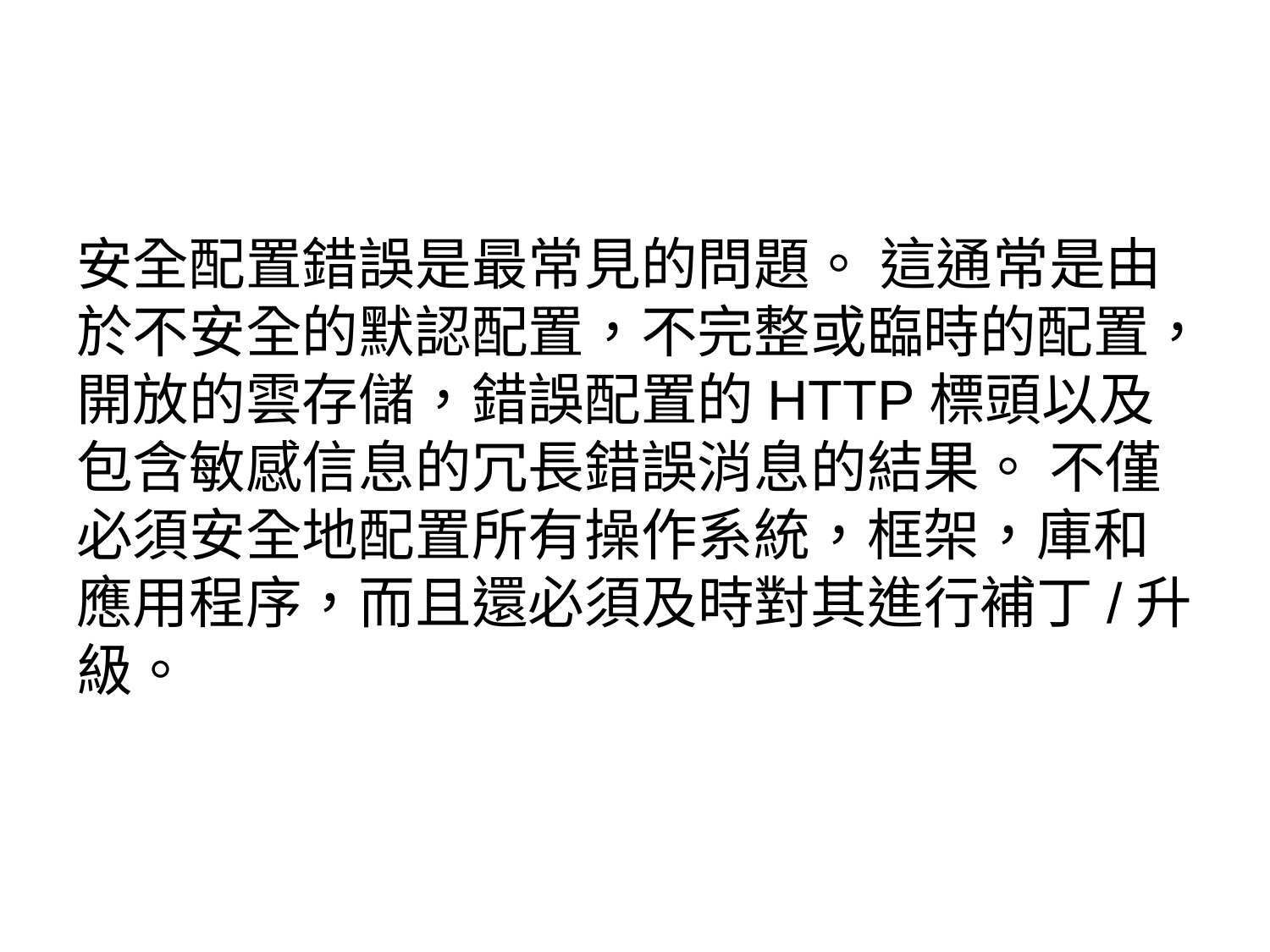

#
安全配置錯誤是最常見的問題。 這通常是由於不安全的默認配置，不完整或臨時的配置，開放的雲存儲，錯誤配置的HTTP標頭以及包含敏感信息的冗長錯誤消息的結果。 不僅必須安全地配置所有操作系統，框架，庫和應用程序，而且還必須及時對其進行補丁/升級。